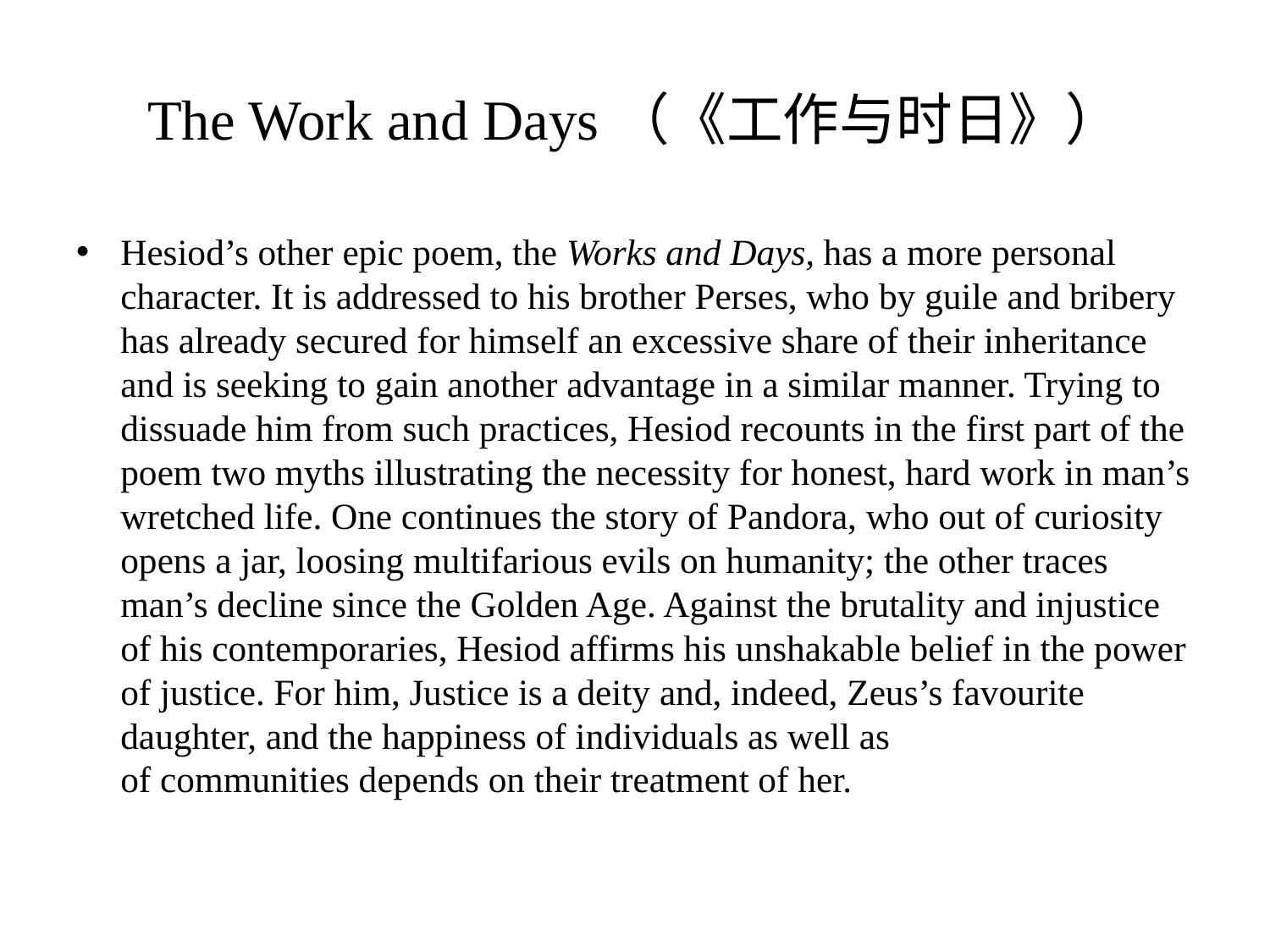

# The Work and Days（《工作与时日》）
Hesiod’s other epic poem, the Works and Days, has a more personal character. It is addressed to his brother Perses, who by guile and bribery has already secured for himself an excessive share of their inheritance and is seeking to gain another advantage in a similar manner. Trying to dissuade him from such practices, Hesiod recounts in the first part of the poem two myths illustrating the necessity for honest, hard work in man’s wretched life. One continues the story of Pandora, who out of curiosity opens a jar, loosing multifarious evils on humanity; the other traces man’s decline since the Golden Age. Against the brutality and injustice of his contemporaries, Hesiod affirms his unshakable belief in the power of justice. For him, Justice is a deity and, indeed, Zeus’s favourite daughter, and the happiness of individuals as well as of communities depends on their treatment of her.